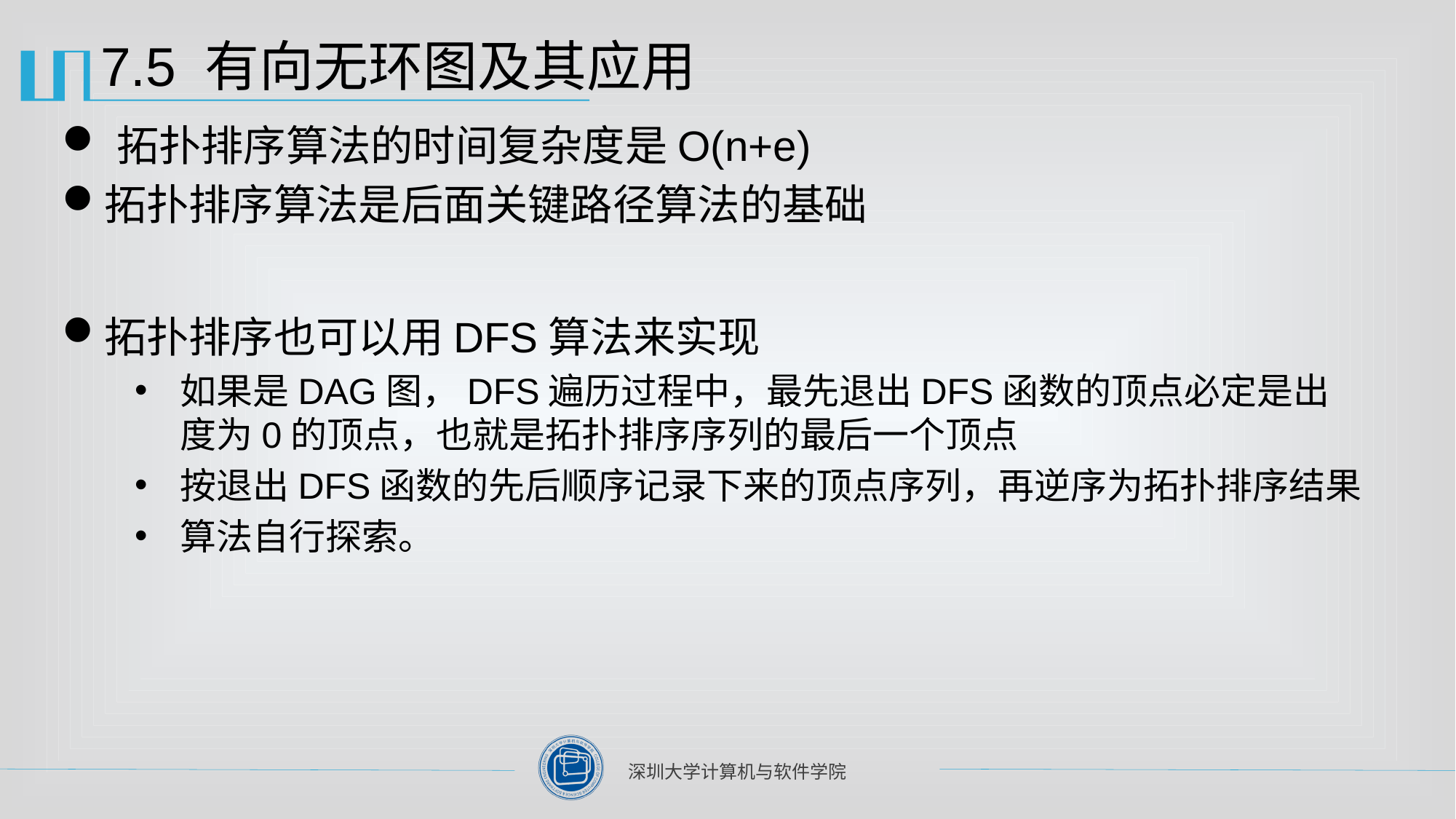

# 7.5 有向无环图及其应用
拓扑排序算法的时间复杂度是O(n+e)
拓扑排序算法是后面关键路径算法的基础

拓扑排序也可以用DFS算法来实现
如果是DAG图，DFS遍历过程中，最先退出DFS函数的顶点必定是出度为0的顶点，也就是拓扑排序序列的最后一个顶点
按退出DFS函数的先后顺序记录下来的顶点序列，再逆序为拓扑排序结果
算法自行探索。
105